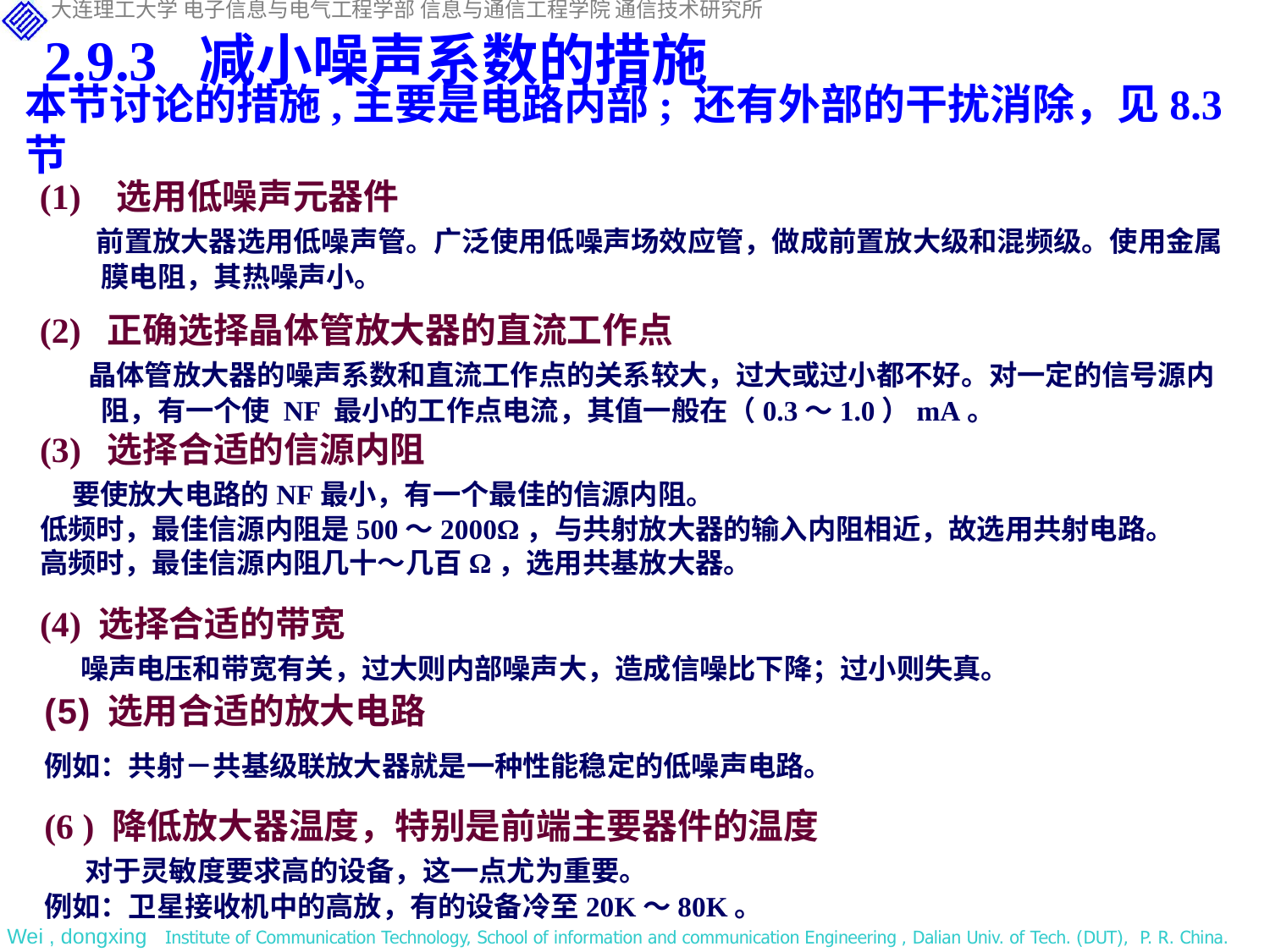

2.9.3  减小噪声系数的措施
本节讨论的措施,主要是电路内部; 还有外部的干扰消除，见8.3节
(1)   选用低噪声元器件
      前置放大器选用低噪声管。广泛使用低噪声场效应管，做成前置放大级和混频级。使用金属膜电阻，其热噪声小。
(2)  正确选择晶体管放大器的直流工作点
     晶体管放大器的噪声系数和直流工作点的关系较大，过大或过小都不好。对一定的信号源内阻，有一个使 NF 最小的工作点电流，其值一般在（0.3～1.0）mA。
(3)  选择合适的信源内阻
   要使放大电路的NF最小，有一个最佳的信源内阻。
低频时，最佳信源内阻是500～2000Ω，与共射放大器的输入内阻相近，故选用共射电路。
高频时，最佳信源内阻几十～几百Ω，选用共基放大器。
(4) 选择合适的带宽
    噪声电压和带宽有关，过大则内部噪声大，造成信噪比下降；过小则失真。
选用合适的放大电路
例如：共射－共基级联放大器就是一种性能稳定的低噪声电路。
(6 ) 降低放大器温度，特别是前端主要器件的温度
    对于灵敏度要求高的设备，这一点尤为重要。
例如：卫星接收机中的高放，有的设备冷至20K～80K。